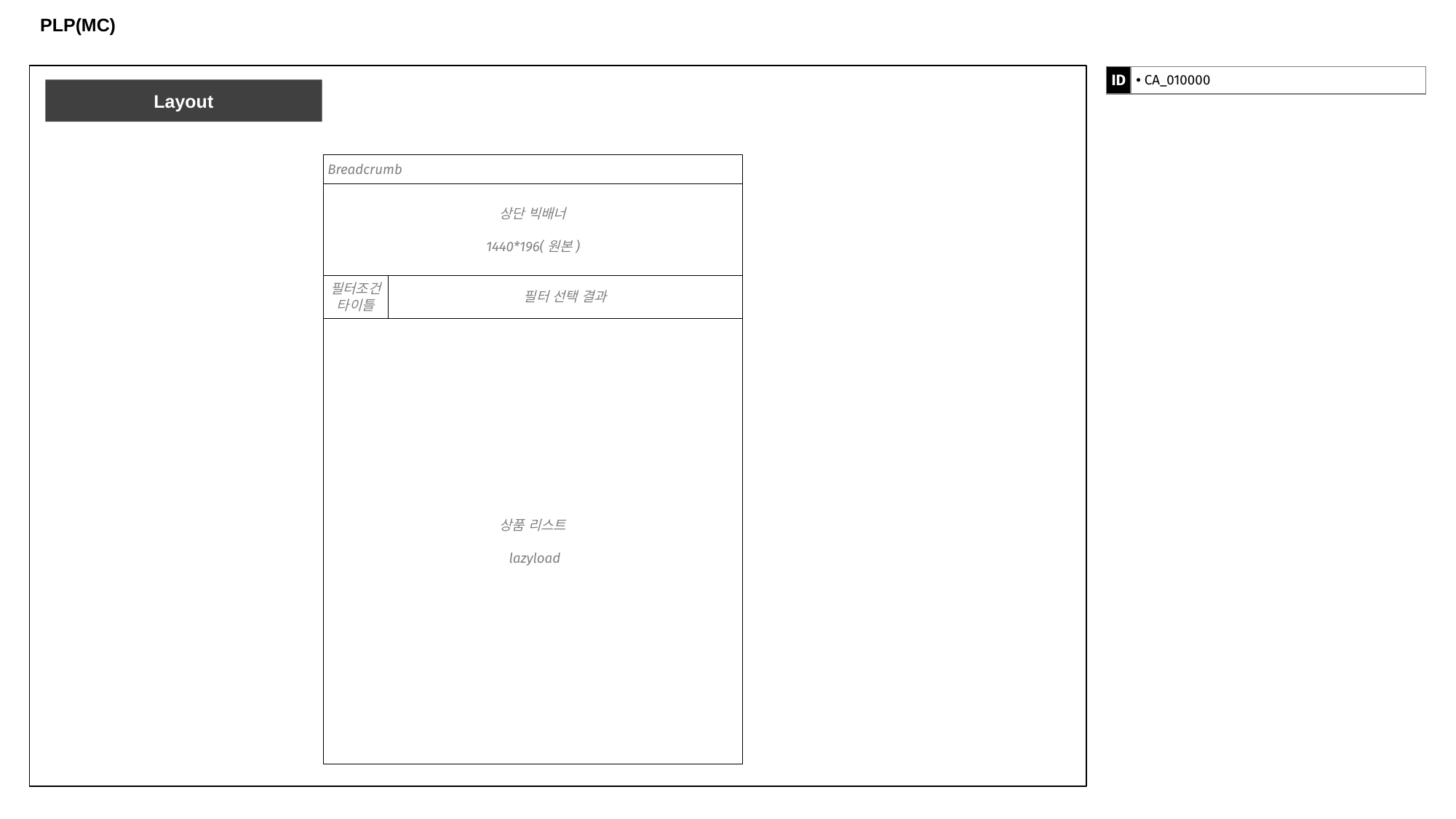

# PLP(MC)

| ID | CA\_010000 |
| --- | --- |
Layout
Breadcrumb
상단 빅배너

1440*196(원본)
필터조건 타이틀
필터 선택 결과
상품 리스트

 lazyload